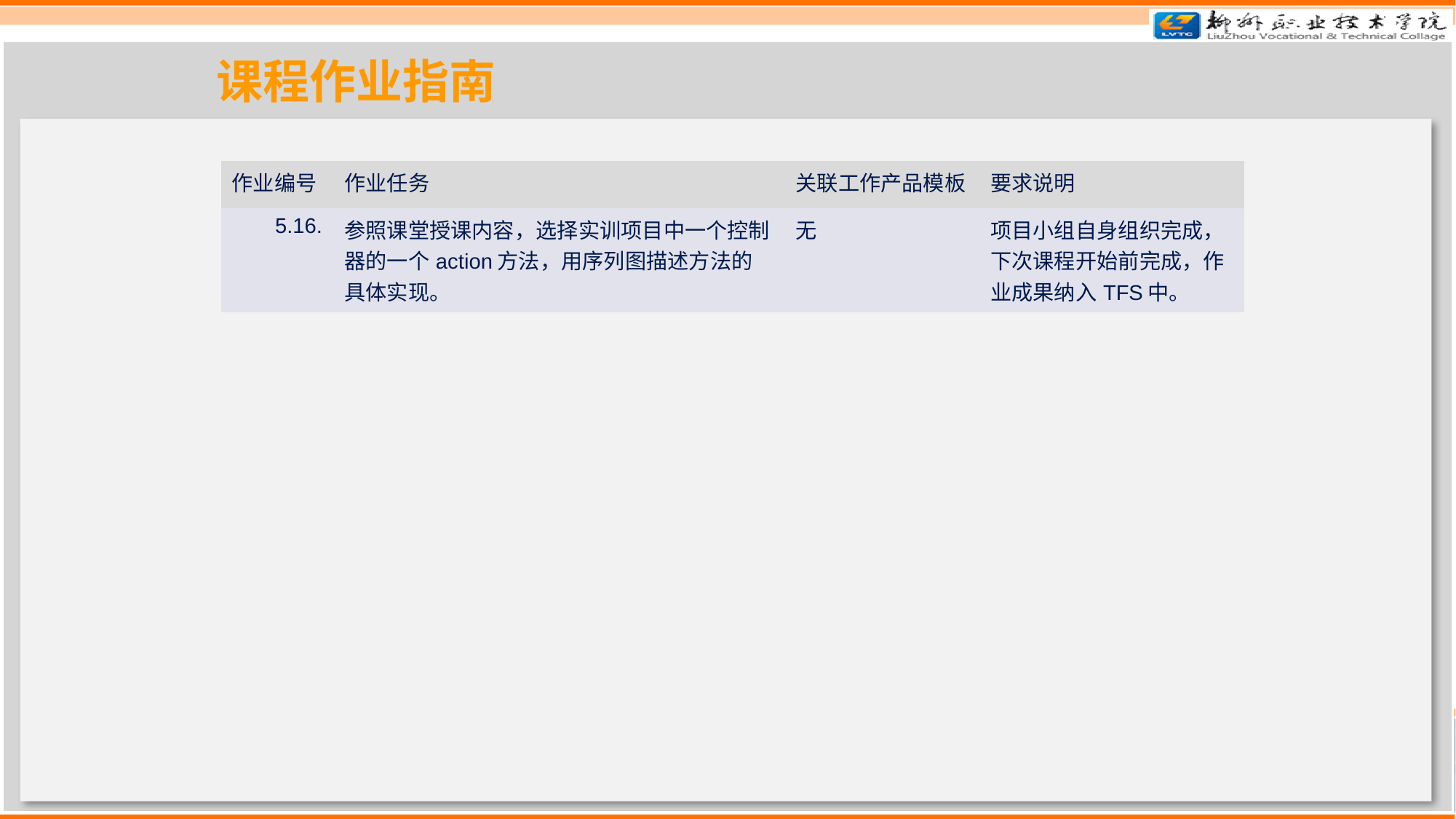

课程作业指南
| 作业编号 | 作业任务 | 关联工作产品模板 | 要求说明 |
| --- | --- | --- | --- |
| 5.16. | 参照课堂授课内容，选择实训项目中一个控制器的一个action方法，用序列图描述方法的具体实现。 | 无 | 项目小组自身组织完成，下次课程开始前完成，作业成果纳入TFS中。 |